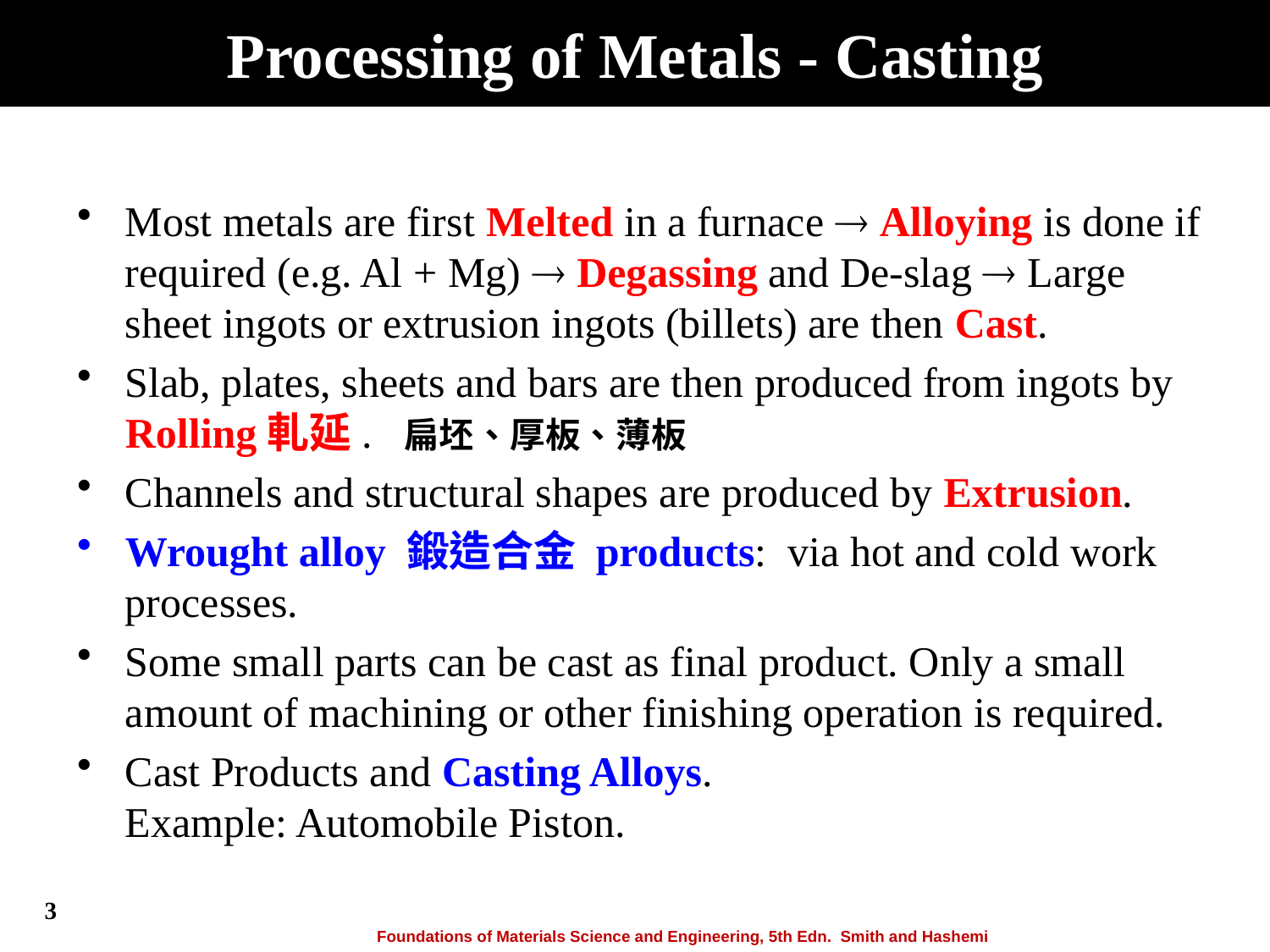

# Processing of Metals - Casting
Most metals are first Melted in a furnace → Alloying is done if required (e.g. Al + Mg) → Degassing and De-slag → Large sheet ingots or extrusion ingots (billets) are then Cast.
Slab, plates, sheets and bars are then produced from ingots by Rolling軋延.  扁坯、厚板、薄板
Channels and structural shapes are produced by Extrusion.
Wrought alloy 鍛造合金 products:  via hot and cold work processes.
Some small parts can be cast as final product. Only a small amount of machining or other finishing operation is required.
Cast Products and Casting Alloys.
Example: Automobile Piston.
3